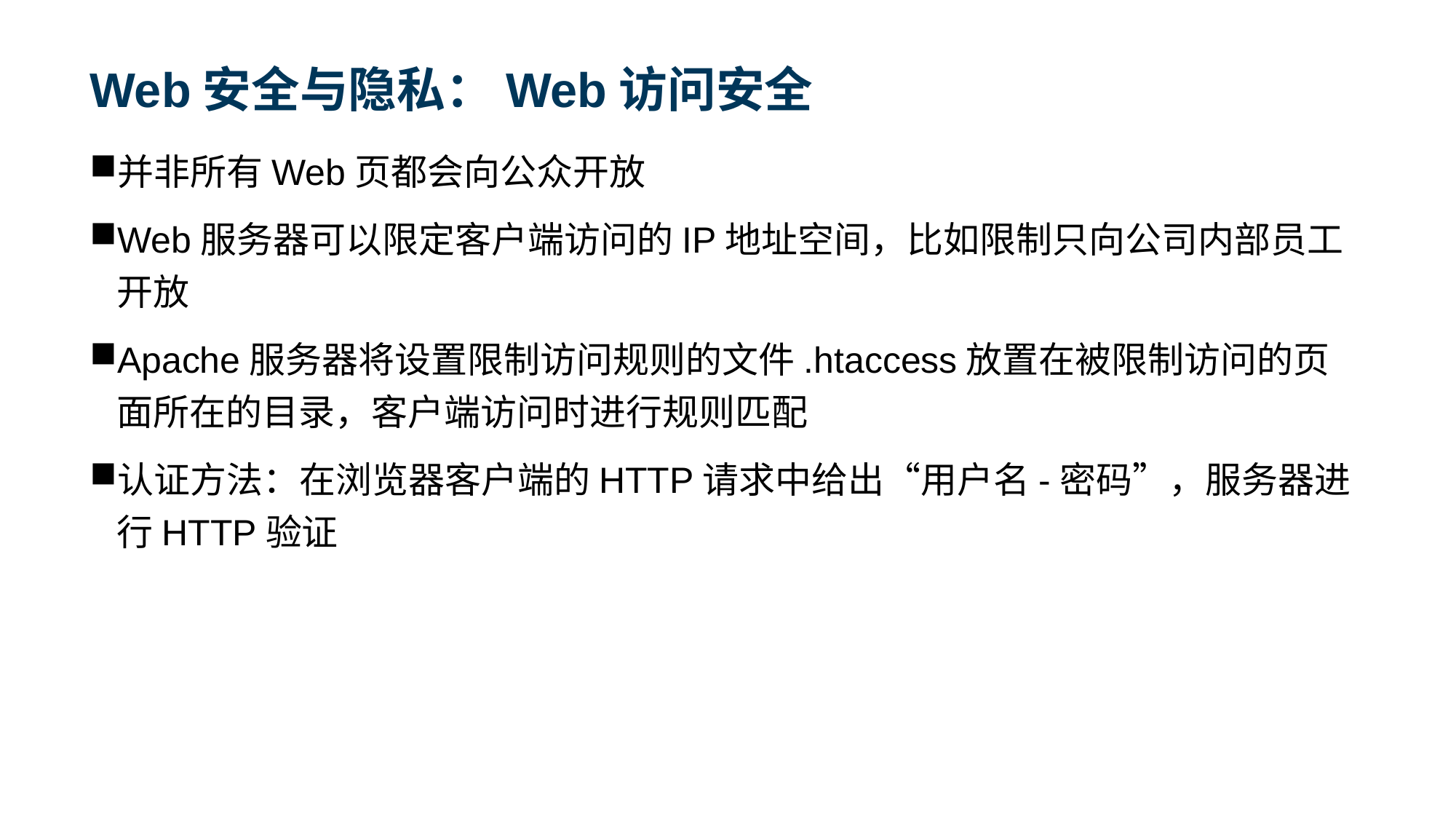

# Web安全与隐私：Web访问安全
并非所有Web页都会向公众开放
Web服务器可以限定客户端访问的IP地址空间，比如限制只向公司内部员工开放
Apache服务器将设置限制访问规则的文件.htaccess放置在被限制访问的页面所在的目录，客户端访问时进行规则匹配
认证方法：在浏览器客户端的HTTP请求中给出“用户名-密码”，服务器进行HTTP验证